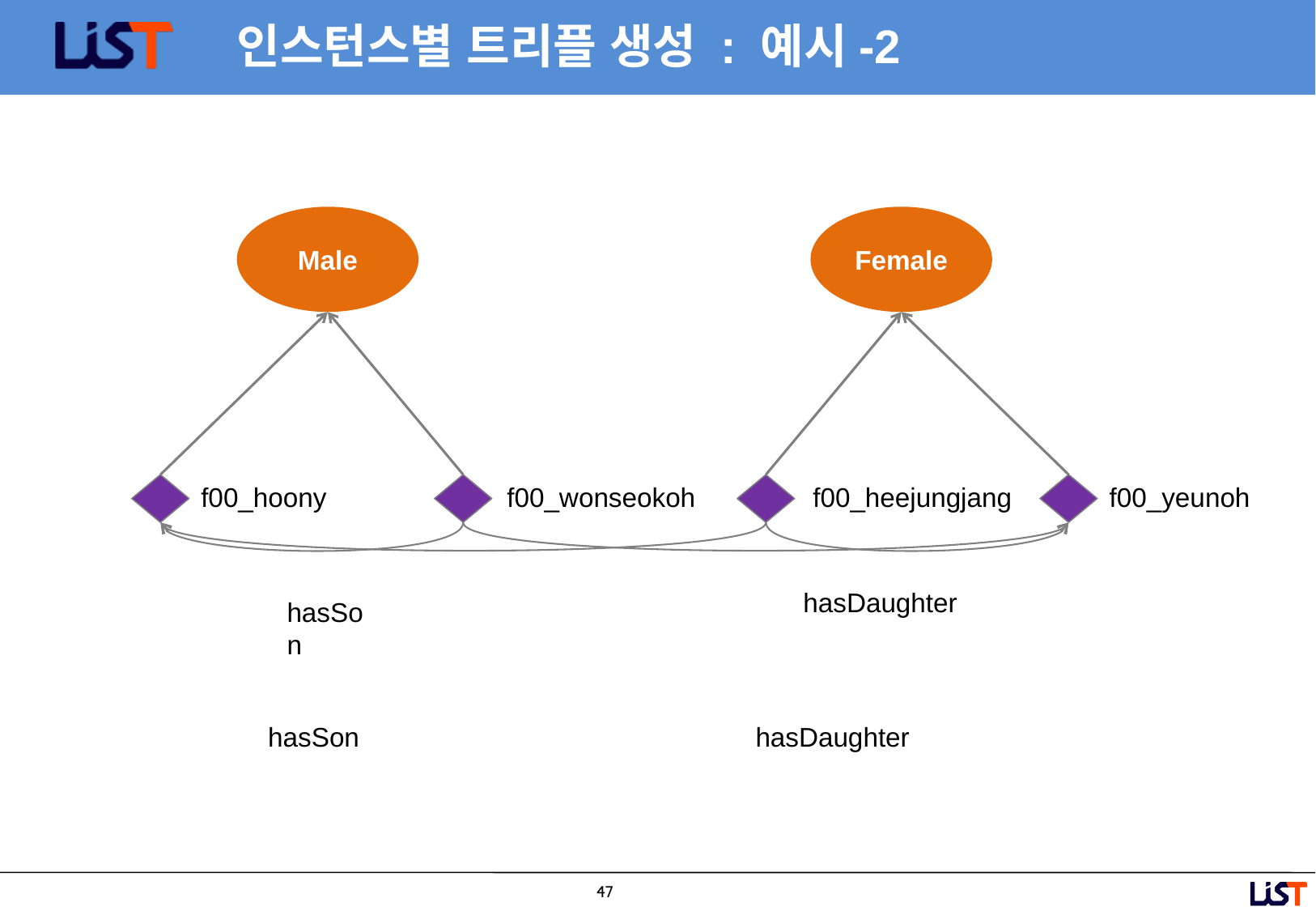

# 인스턴스별 트리플 생성 : 예시-2
Male
Female

f00_hoony

f00_wonseokoh

f00_heejungjang

f00_yeunoh
hasDaughter
hasSon
hasSon
hasDaughter